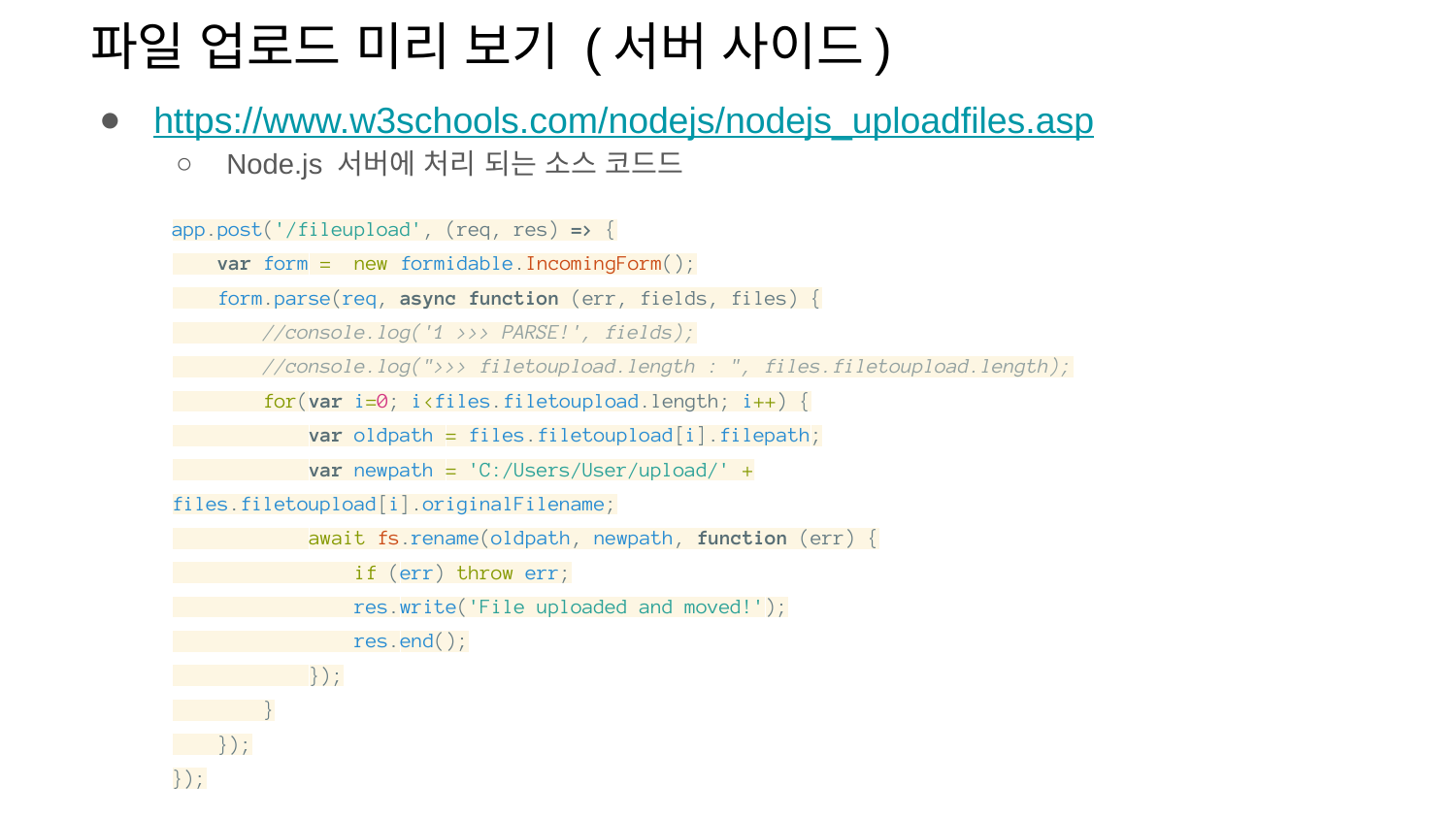

# 파일 업로드 미리 보기 (서버 사이드)
https://www.w3schools.com/nodejs/nodejs_uploadfiles.asp
Node.js 서버에 처리 되는 소스 코드드
app.post('/fileupload', (req, res) => {
    var form =  new formidable.IncomingForm();
    form.parse(req, async function (err, fields, files) {
        //console.log('1 >>> PARSE!', fields);
        //console.log(">>> filetoupload.length : ", files.filetoupload.length);
        for(var i=0; i<files.filetoupload.length; i++) {
            var oldpath = files.filetoupload[i].filepath;
            var newpath = 'C:/Users/User/upload/' + files.filetoupload[i].originalFilename;
            await fs.rename(oldpath, newpath, function (err) {
                if (err) throw err;
                res.write('File uploaded and moved!');
                res.end();
            });
        }
    });
});